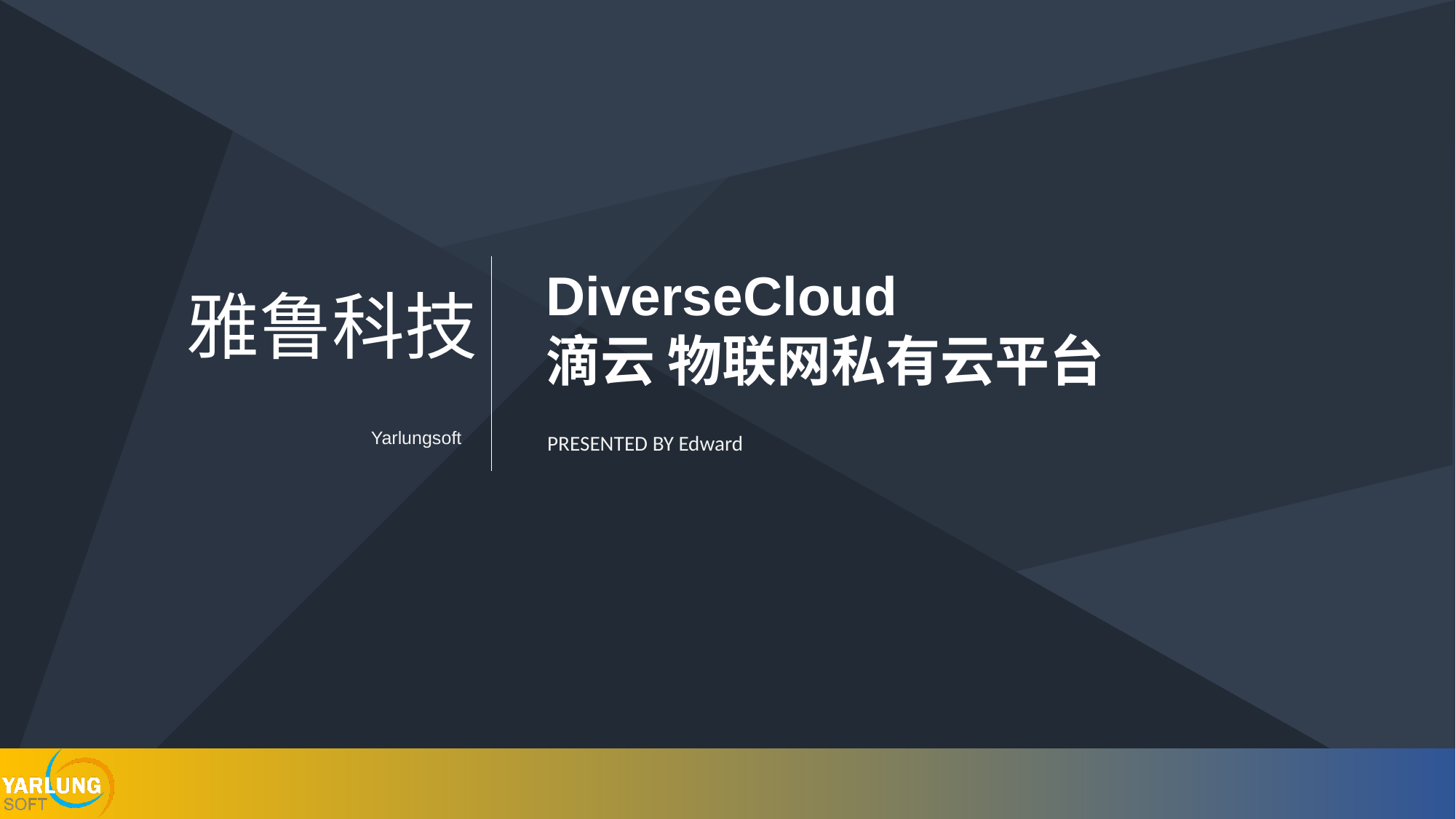

雅鲁科技
DiverseCloud
滴云 物联网私有云平台
Yarlungsoft
PRESENTED BY Edward